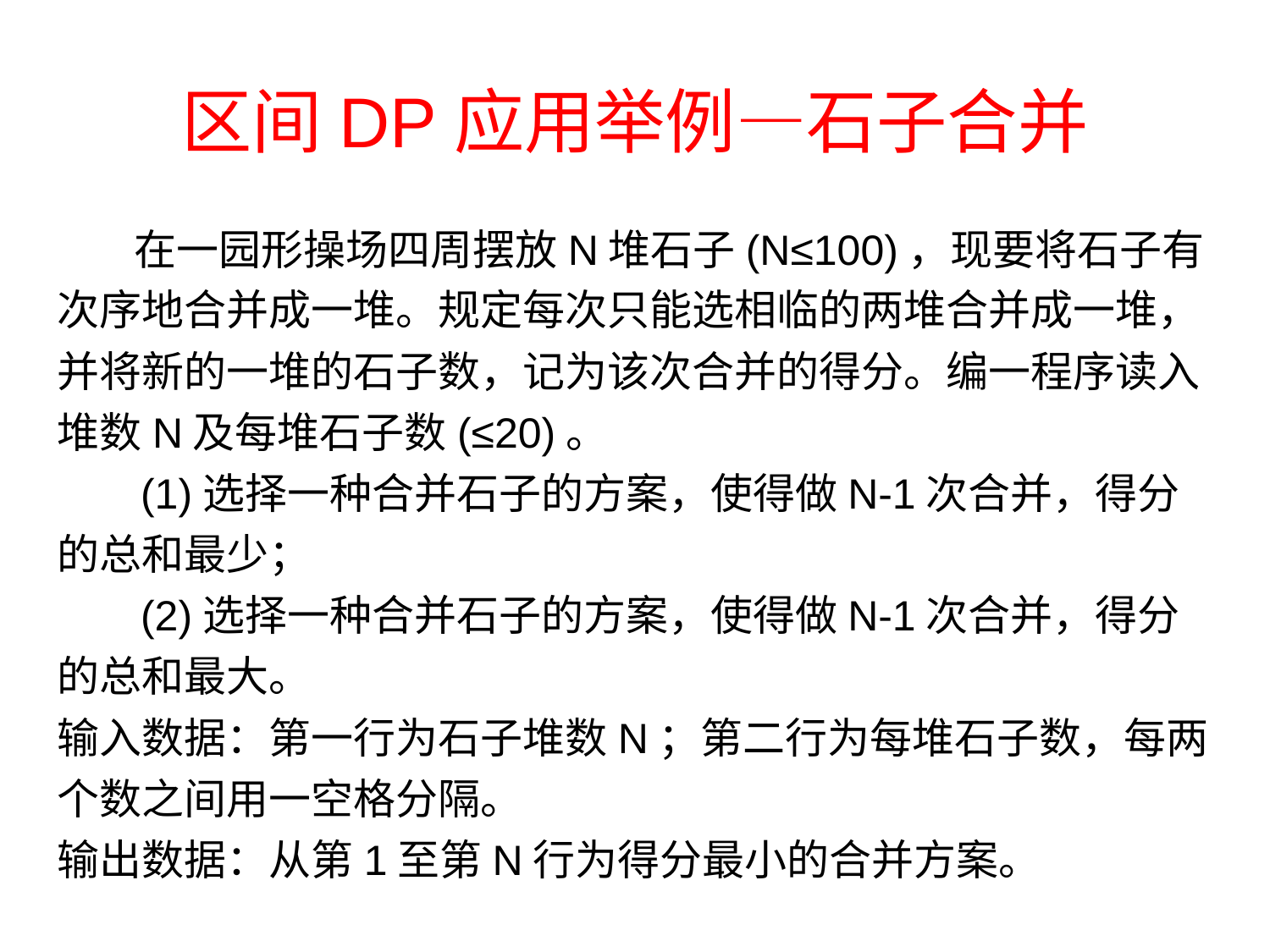

# 区间DP应用举例—石子合并
       在一园形操场四周摆放N堆石子(N≤100)，现要将石子有次序地合并成一堆。规定每次只能选相临的两堆合并成一堆，并将新的一堆的石子数，记为该次合并的得分。编一程序读入堆数N及每堆石子数(≤20)。
       (1)选择一种合并石子的方案，使得做N-1次合并，得分的总和最少；
       (2)选择一种合并石子的方案，使得做N-1次合并，得分的总和最大。
输入数据：第一行为石子堆数N；第二行为每堆石子数，每两个数之间用一空格分隔。
输出数据：从第1至第N行为得分最小的合并方案。